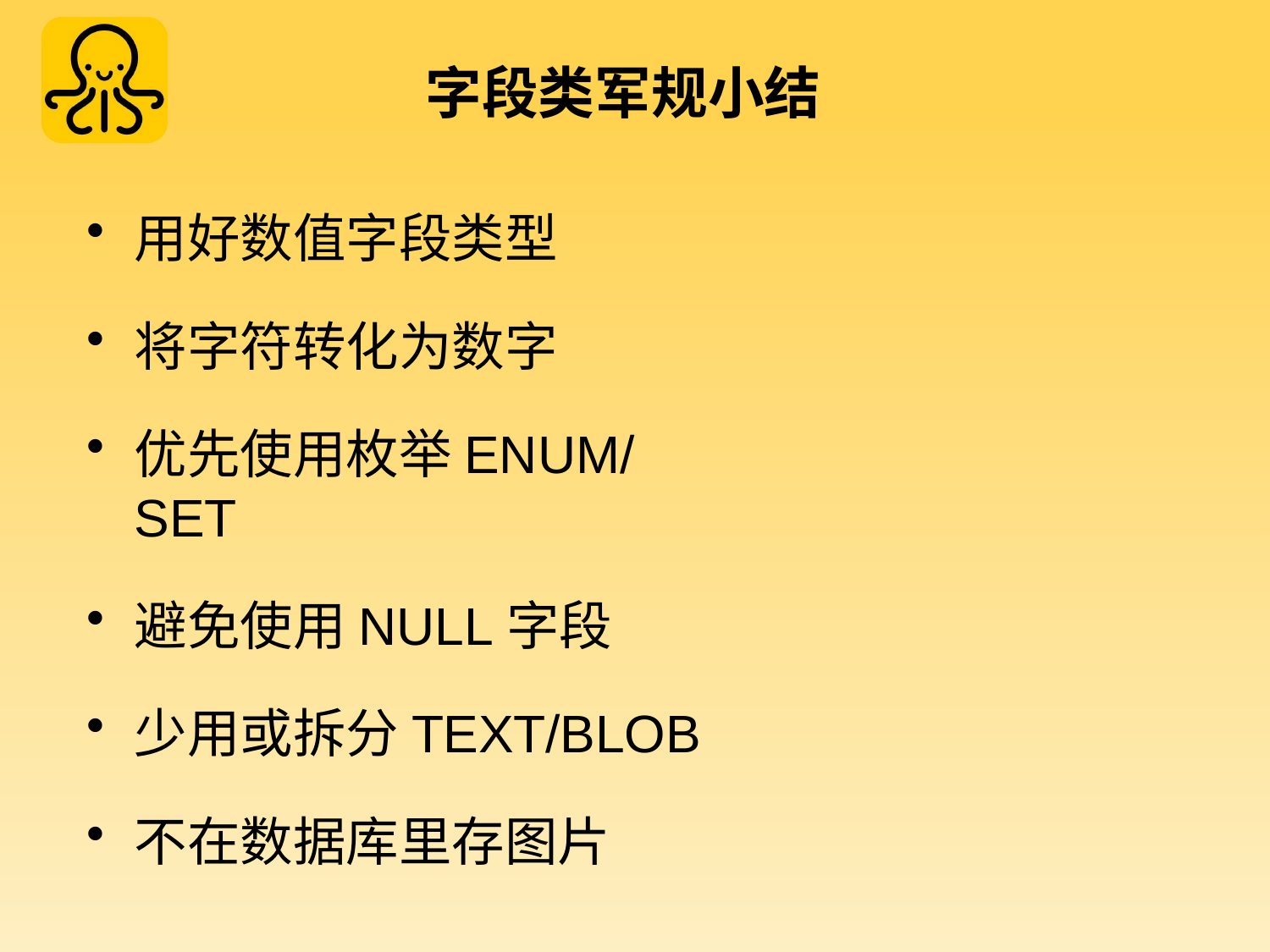

# 字段类军规小结
用好数值字段类型
将字符转化为数字
优先使用枚举ENUM/SET
避免使用NULL字段
少用或拆分TEXT/BLOB
不在数据库里存图片